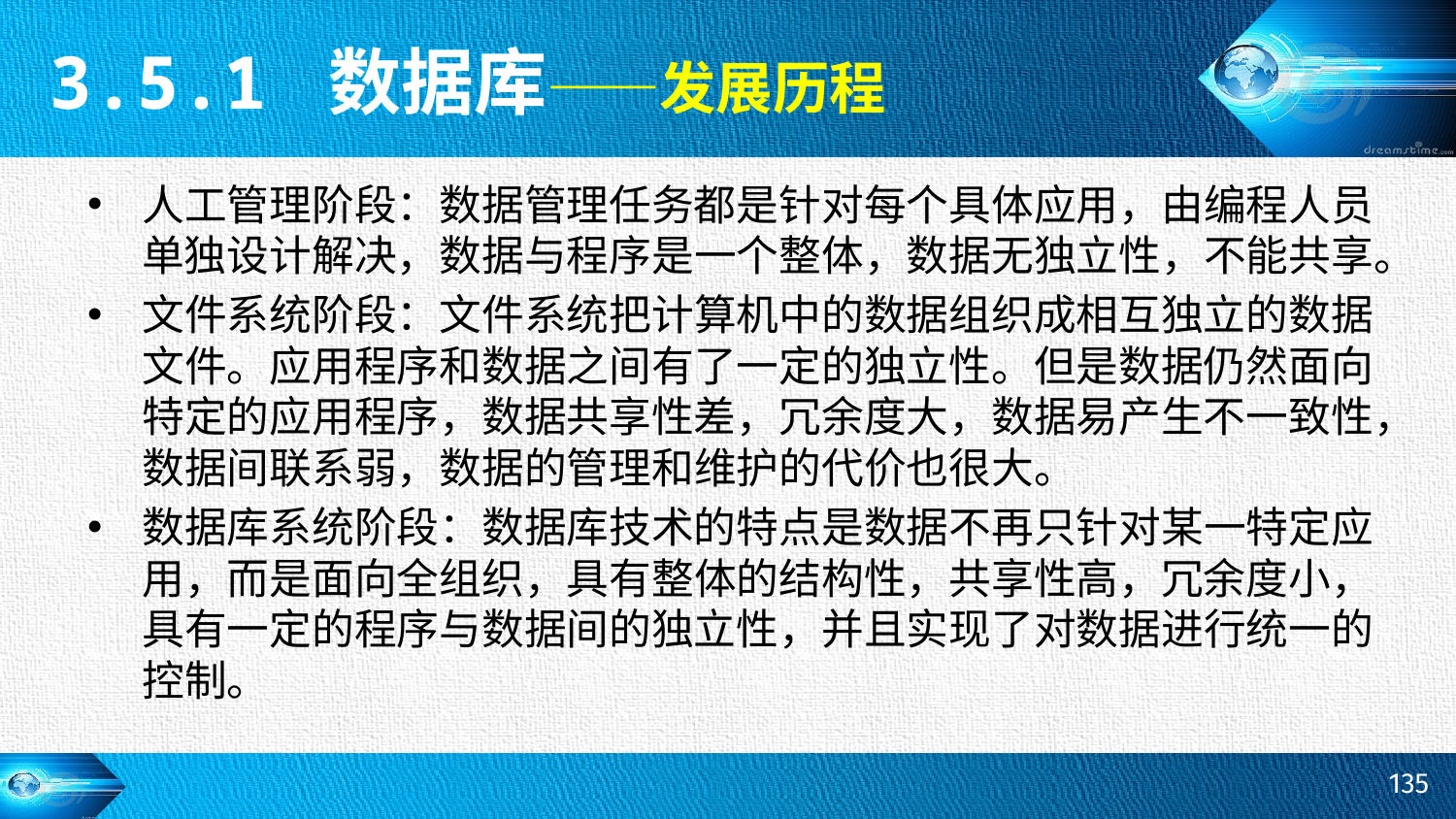

3.5.1 数据库——发展历程
人工管理阶段：数据管理任务都是针对每个具体应用，由编程人员单独设计解决，数据与程序是一个整体，数据无独立性，不能共享。
文件系统阶段：文件系统把计算机中的数据组织成相互独立的数据文件。应用程序和数据之间有了一定的独立性。但是数据仍然面向特定的应用程序，数据共享性差，冗余度大，数据易产生不一致性，数据间联系弱，数据的管理和维护的代价也很大。
数据库系统阶段：数据库技术的特点是数据不再只针对某一特定应用，而是面向全组织，具有整体的结构性，共享性高，冗余度小，具有一定的程序与数据间的独立性，并且实现了对数据进行统一的控制。

135